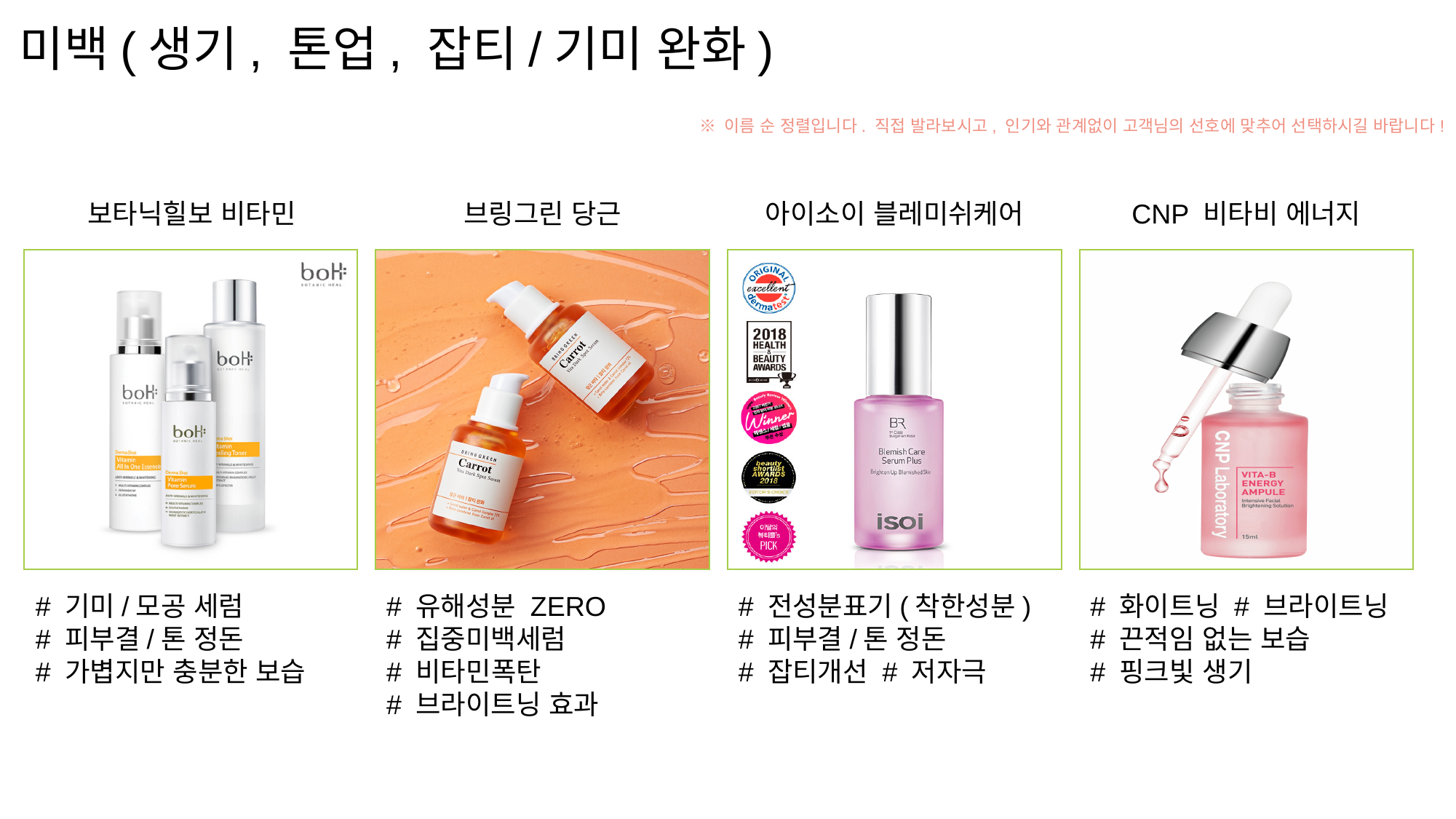

미백(생기, 톤업, 잡티/기미 완화)
※ 이름 순 정렬입니다. 직접 발라보시고, 인기와 관계없이 고객님의 선호에 맞추어 선택하시길 바랍니다!
보타닉힐보 비타민
브링그린 당근
아이소이 블레미쉬케어
CNP 비타비 에너지

# 기미/모공 세럼
# 피부결/톤 정돈
# 가볍지만 충분한 보습
# 유해성분 ZERO
# 집중미백세럼
# 비타민폭탄
# 브라이트닝 효과
# 전성분표기(착한성분)
# 피부결/톤 정돈
# 잡티개선 # 저자극
# 화이트닝 # 브라이트닝
# 끈적임 없는 보습
# 핑크빛 생기